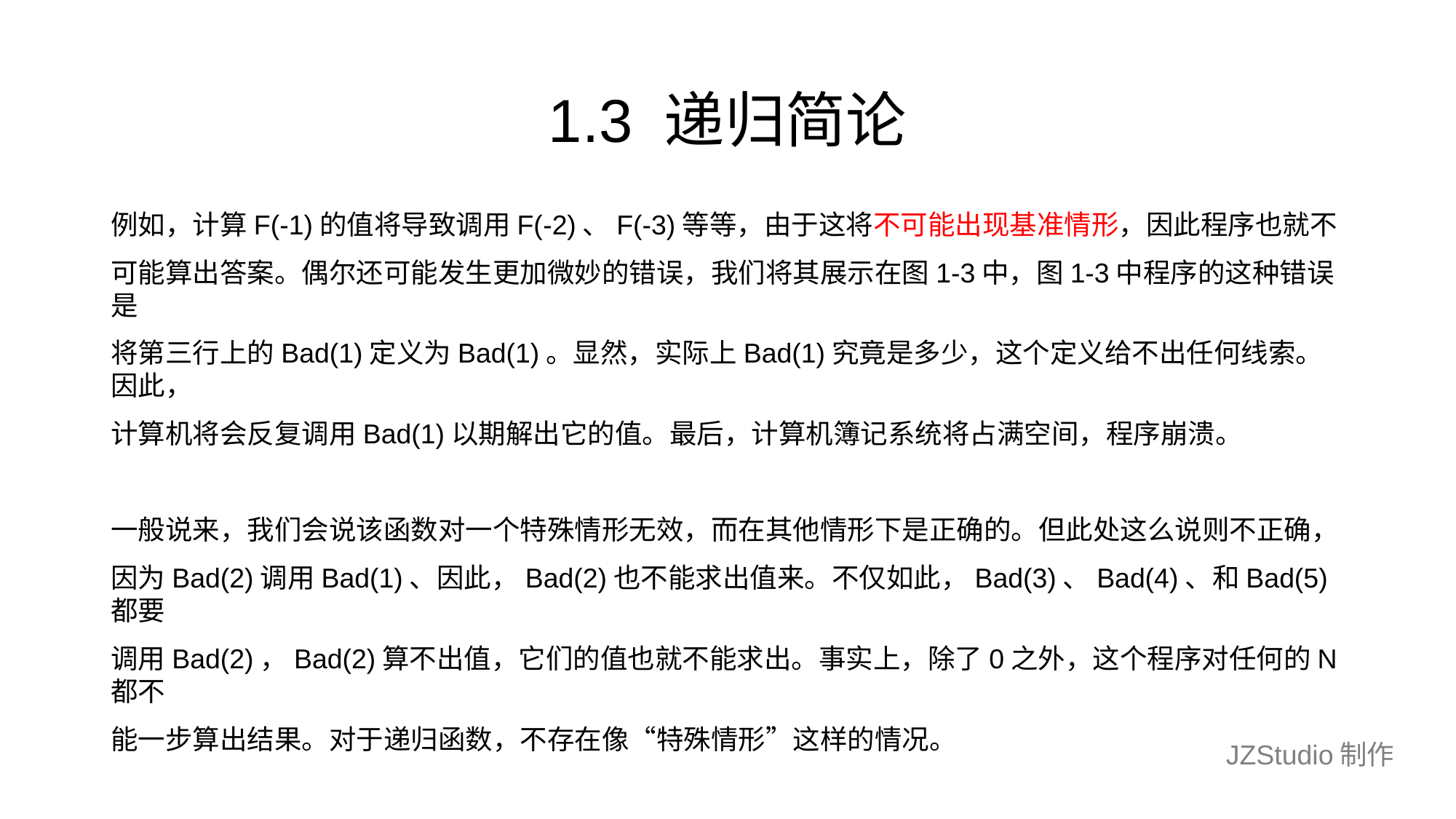

# 1.3 递归简论
例如，计算F(-1)的值将导致调用F(-2)、F(-3)等等，由于这将不可能出现基准情形，因此程序也就不
可能算出答案。偶尔还可能发生更加微妙的错误，我们将其展示在图1-3中，图1-3中程序的这种错误是
将第三行上的Bad(1)定义为Bad(1)。显然，实际上Bad(1)究竟是多少，这个定义给不出任何线索。因此，
计算机将会反复调用Bad(1)以期解出它的值。最后，计算机簿记系统将占满空间，程序崩溃。

一般说来，我们会说该函数对一个特殊情形无效，而在其他情形下是正确的。但此处这么说则不正确，
因为Bad(2)调用Bad(1)、因此，Bad(2)也不能求出值来。不仅如此，Bad(3)、Bad(4)、和Bad(5) 都要
调用Bad(2)，Bad(2)算不出值，它们的值也就不能求出。事实上，除了0之外，这个程序对任何的N都不
能一步算出结果。对于递归函数，不存在像“特殊情形”这样的情况。